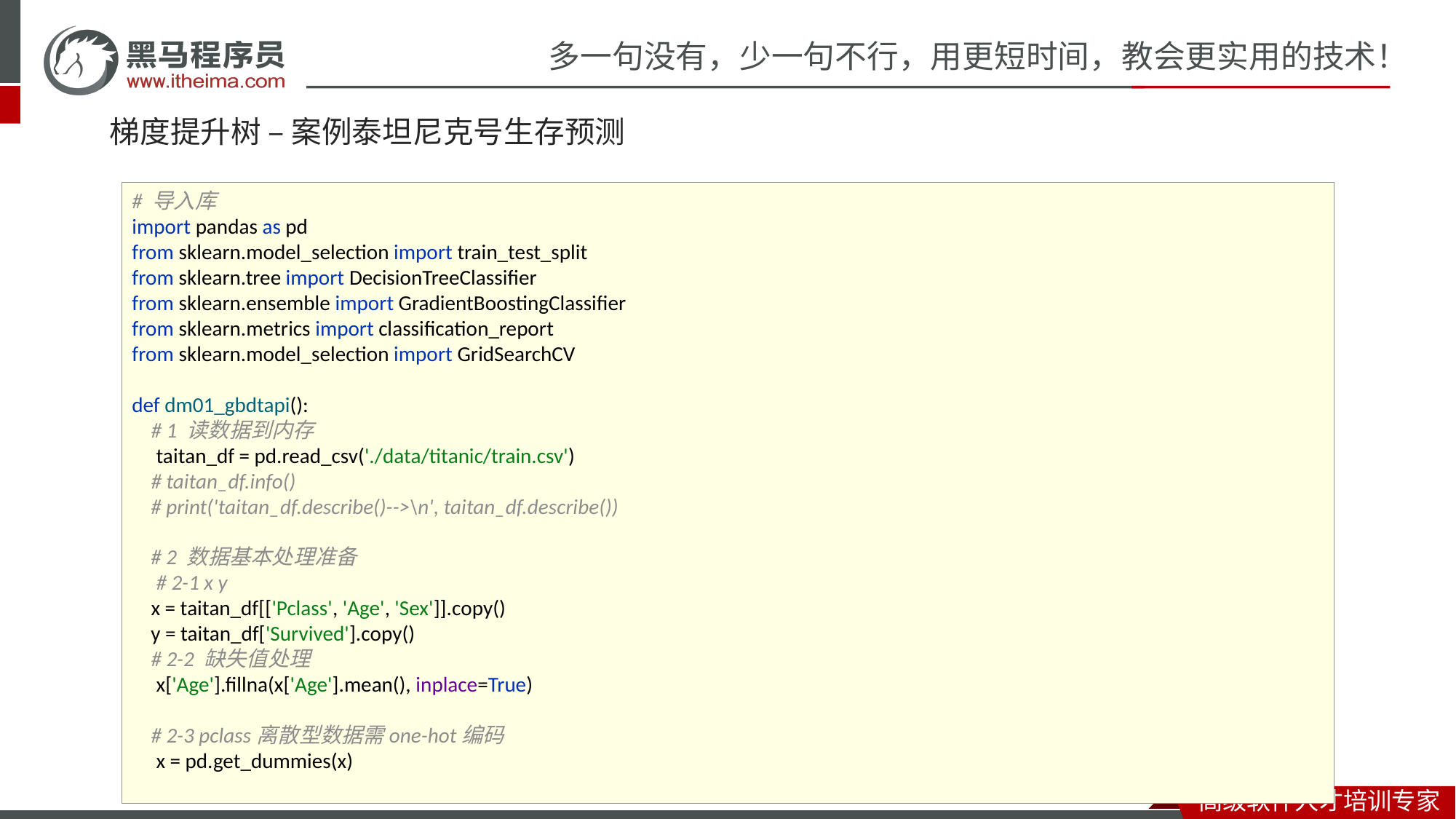

# 梯度提升树 – 案例泰坦尼克号生存预测
# 导入库 import pandas as pd from sklearn.model_selection import train_test_split from sklearn.tree import DecisionTreeClassifier from sklearn.ensemble import GradientBoostingClassifier from sklearn.metrics import classification_report from sklearn.model_selection import GridSearchCV def dm01_gbdtapi(): # 1 读数据到内存 taitan_df = pd.read_csv('./data/titanic/train.csv') # taitan_df.info() # print('taitan_df.describe()-->\n', taitan_df.describe()) # 2 数据基本处理准备 # 2-1 x y x = taitan_df[['Pclass', 'Age', 'Sex']].copy() y = taitan_df['Survived'].copy() # 2-2 缺失值处理 x['Age'].fillna(x['Age'].mean(), inplace=True) # 2-3 pclass离散型数据需one-hot编码 x = pd.get_dummies(x)